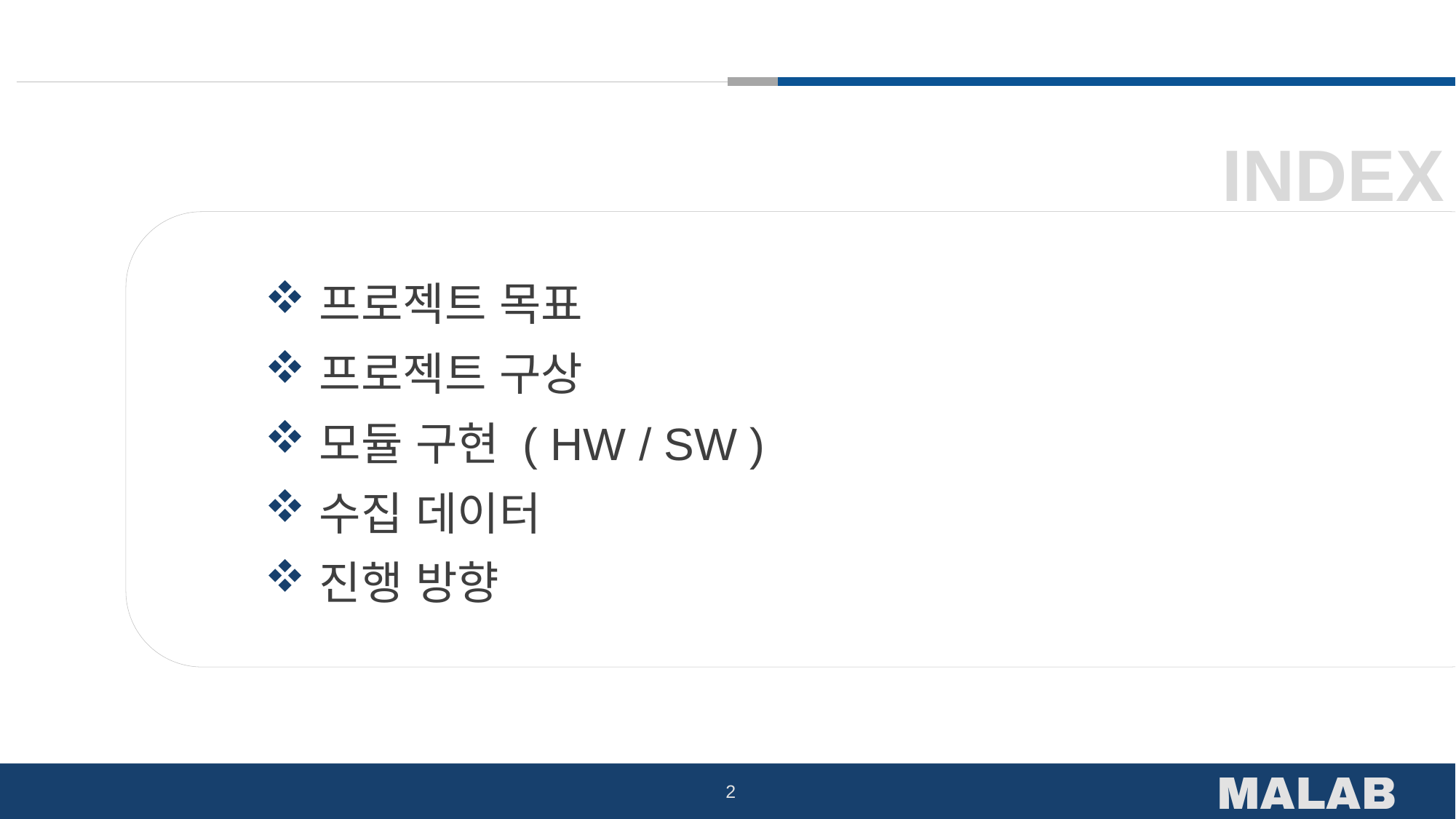

프로젝트 목표
프로젝트 구상
모듈 구현 ( HW / SW )
수집 데이터
진행 방향

2
MALAB